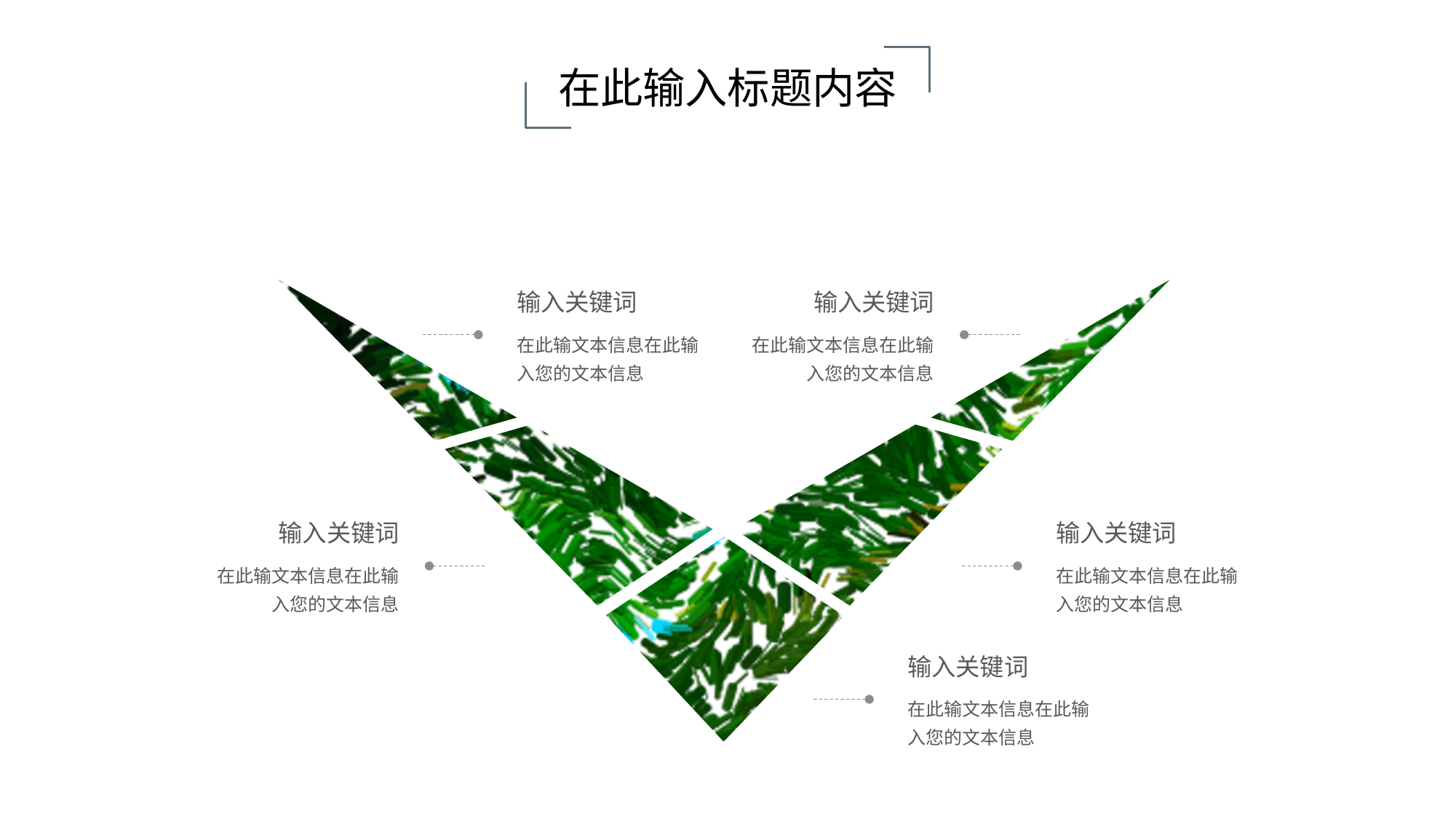

在此输入标题内容

输入关键词
在此输文本信息在此输入您的文本信息
输入关键词
在此输文本信息在此输入您的文本信息
输入关键词
在此输文本信息在此输入您的文本信息
输入关键词
在此输文本信息在此输入您的文本信息
输入关键词
在此输文本信息在此输入您的文本信息